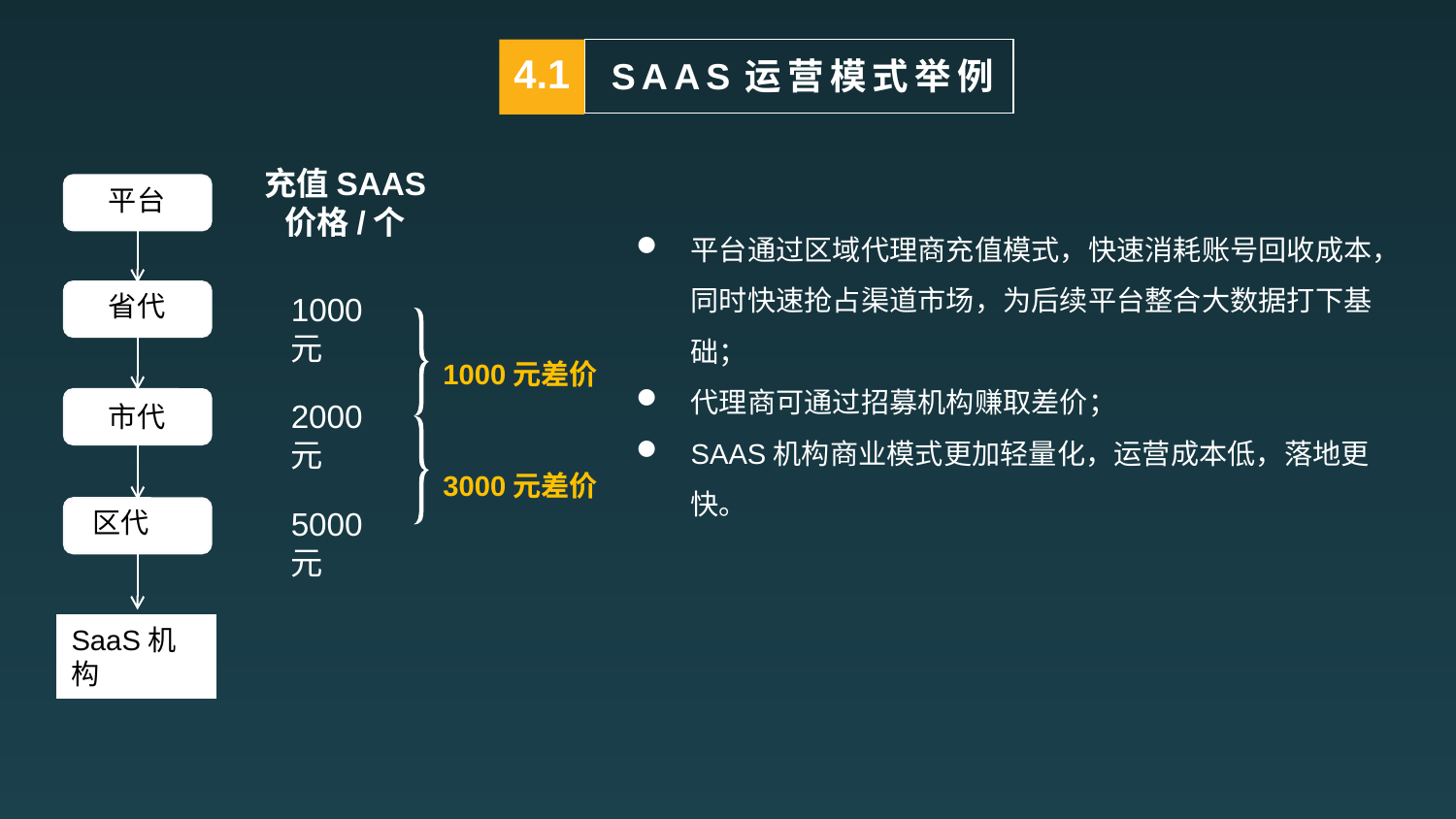

4.1
SAAS运营模式举例
充值SAAS
价格/个
1000元
2000元
5000元

平台

省代

市代

区代
SaaS机构
平台通过区域代理商充值模式，快速消耗账号回收成本，同时快速抢占渠道市场，为后续平台整合大数据打下基础；
代理商可通过招募机构赚取差价；
SAAS机构商业模式更加轻量化，运营成本低，落地更快。

1000元差价

3000元差价